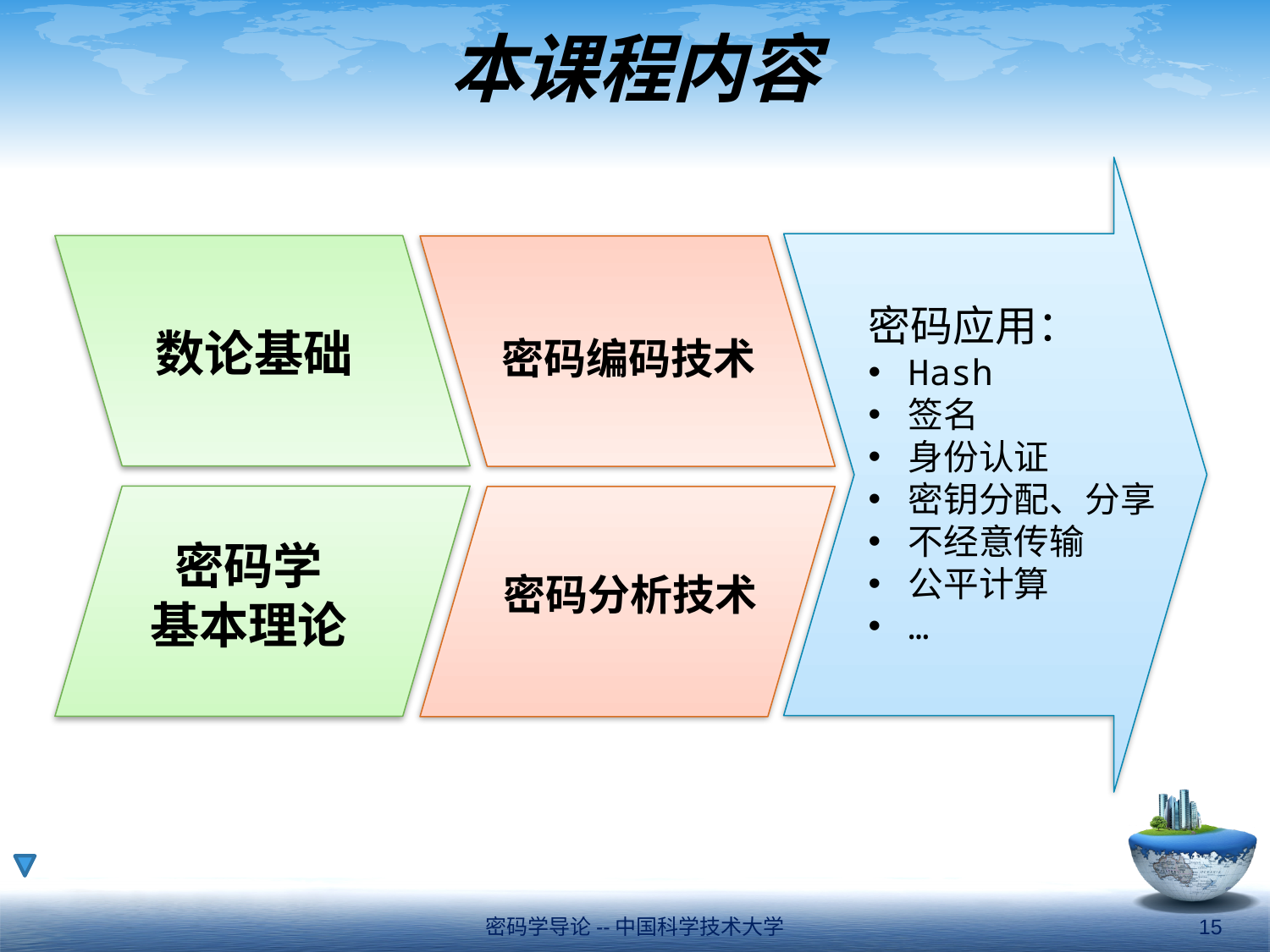

# 本课程内容

密码应用：
Hash
签名
身份认证
密钥分配、分享
不经意传输
公平计算
…
数论基础
密码编码技术

密码学
基本理论
密码分析技术

密码学导论--中国科学技术大学
15